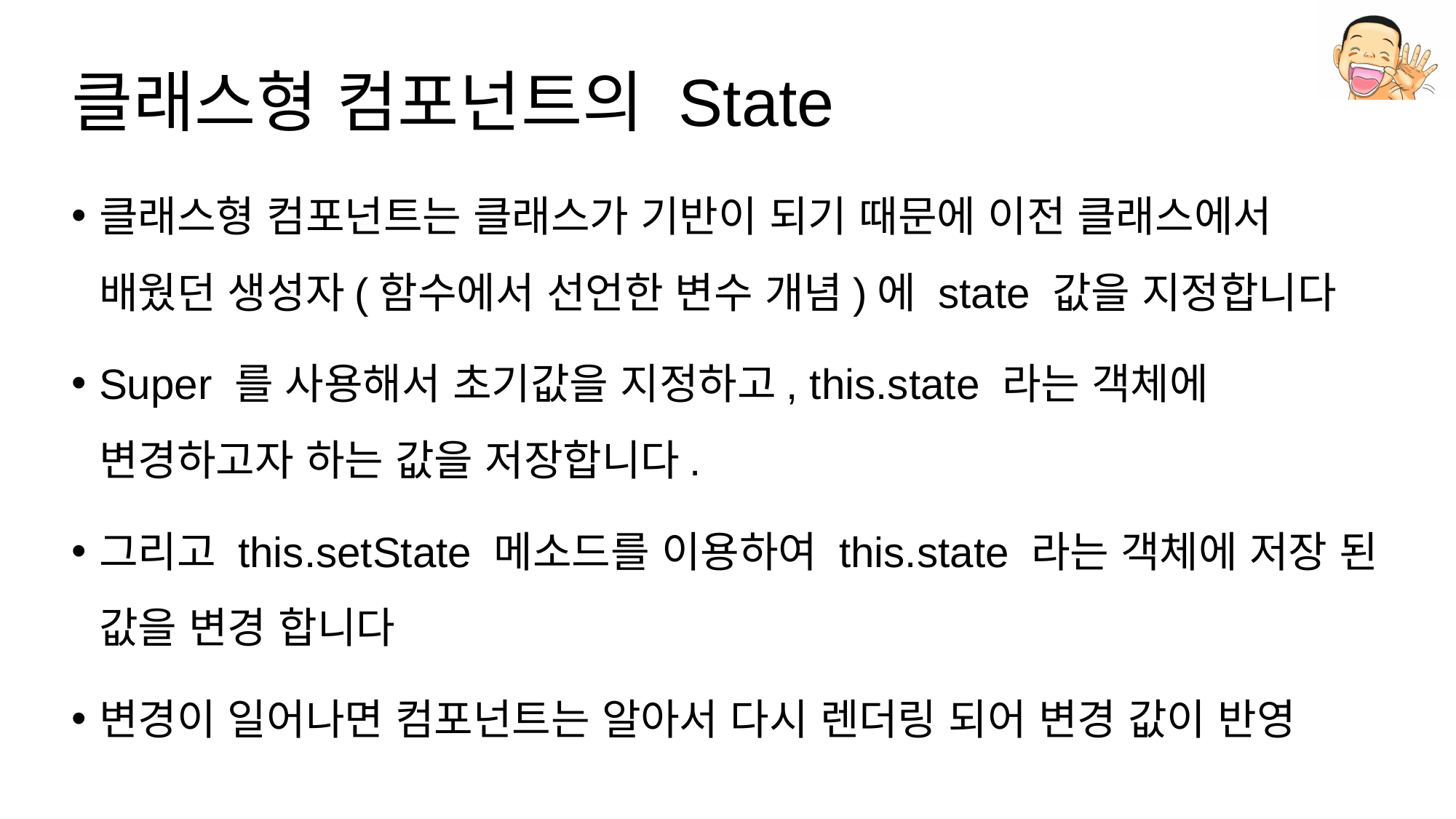

# 클래스형 컴포넌트의 State
클래스형 컴포넌트는 클래스가 기반이 되기 때문에 이전 클래스에서 배웠던 생성자(함수에서 선언한 변수 개념)에 state 값을 지정합니다
Super 를 사용해서 초기값을 지정하고, this.state 라는 객체에 변경하고자 하는 값을 저장합니다.
그리고 this.setState 메소드를 이용하여 this.state 라는 객체에 저장 된 값을 변경 합니다
변경이 일어나면 컴포넌트는 알아서 다시 렌더링 되어 변경 값이 반영